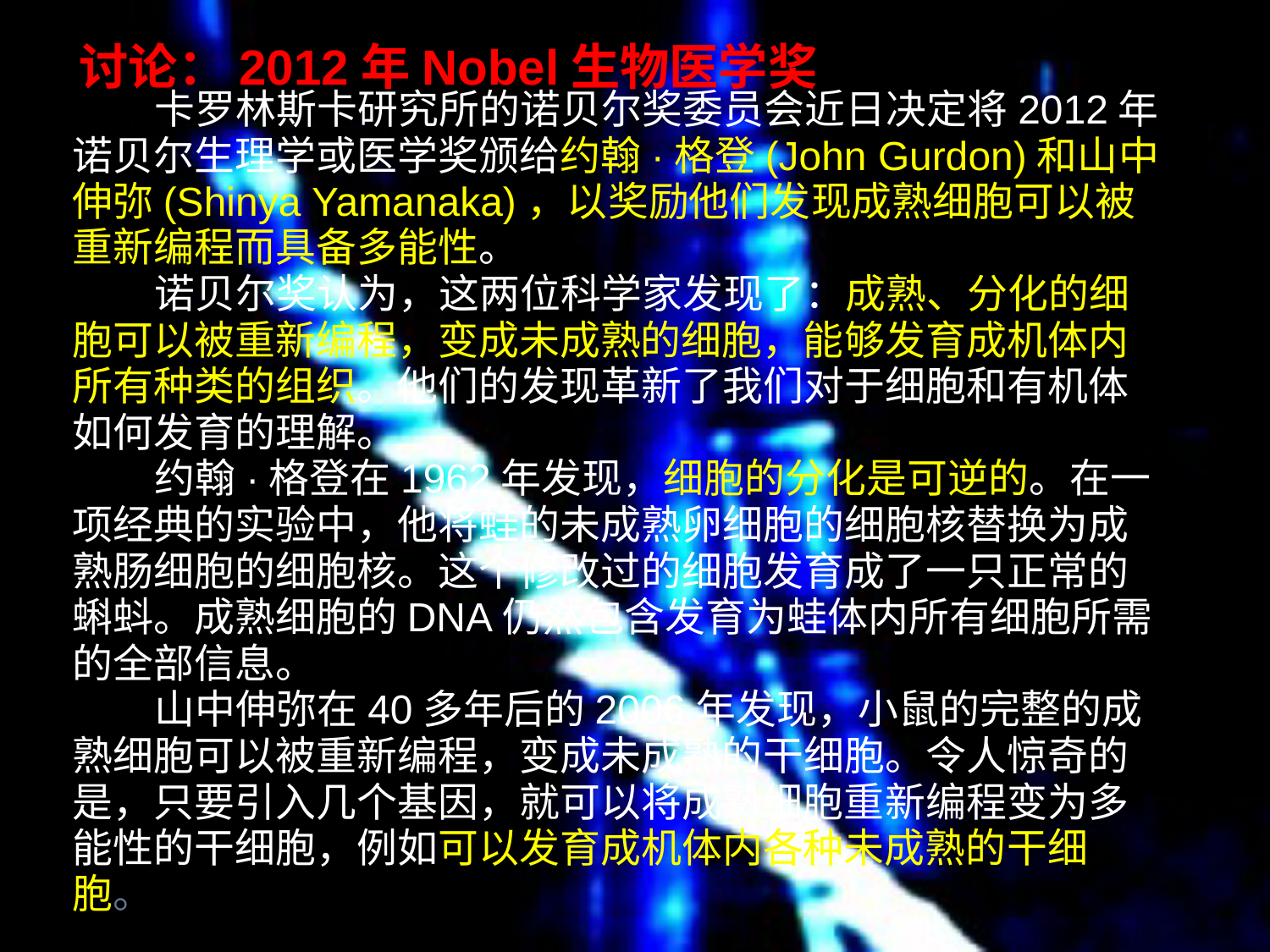

讨论：2012年Nobel生物医学奖
        卡罗林斯卡研究所的诺贝尔奖委员会近日决定将2012年诺贝尔生理学或医学奖颁给约翰·格登(John Gurdon)和山中伸弥(Shinya Yamanaka)，以奖励他们发现成熟细胞可以被重新编程而具备多能性。
        诺贝尔奖认为，这两位科学家发现了：成熟、分化的细胞可以被重新编程，变成未成熟的细胞，能够发育成机体内所有种类的组织。他们的发现革新了我们对于细胞和有机体如何发育的理解。
        约翰·格登在1962年发现，细胞的分化是可逆的。在一项经典的实验中，他将蛙的未成熟卵细胞的细胞核替换为成熟肠细胞的细胞核。这个修改过的细胞发育成了一只正常的蝌蚪。成熟细胞的DNA仍然包含发育为蛙体内所有细胞所需的全部信息。
        山中伸弥在40多年后的2006年发现，小鼠的完整的成熟细胞可以被重新编程，变成未成熟的干细胞。令人惊奇的是，只要引入几个基因，就可以将成熟细胞重新编程变为多能性的干细胞，例如可以发育成机体内各种未成熟的干细胞。